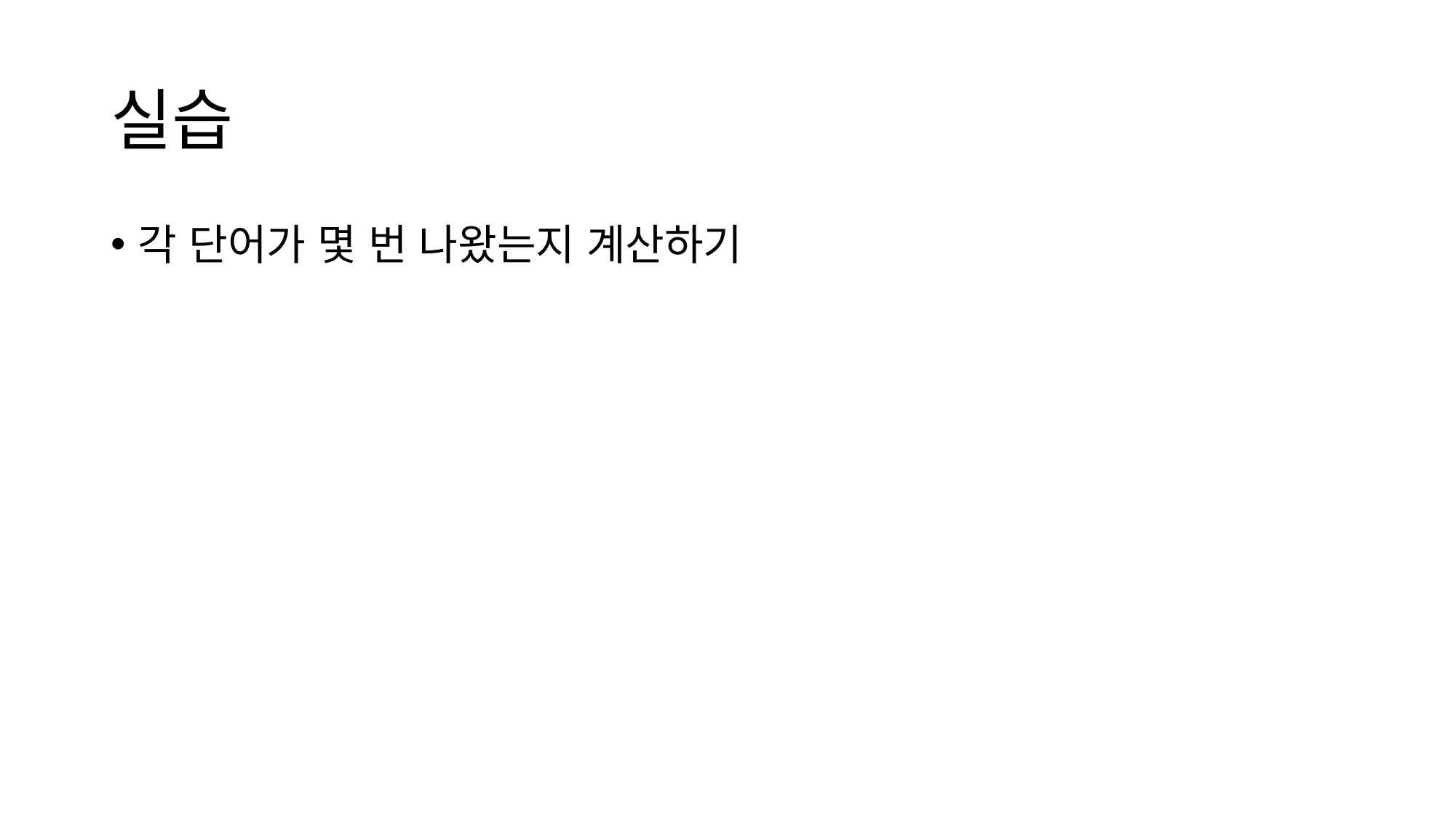

# 실습
각 단어가 몇 번 나왔는지 계산하기